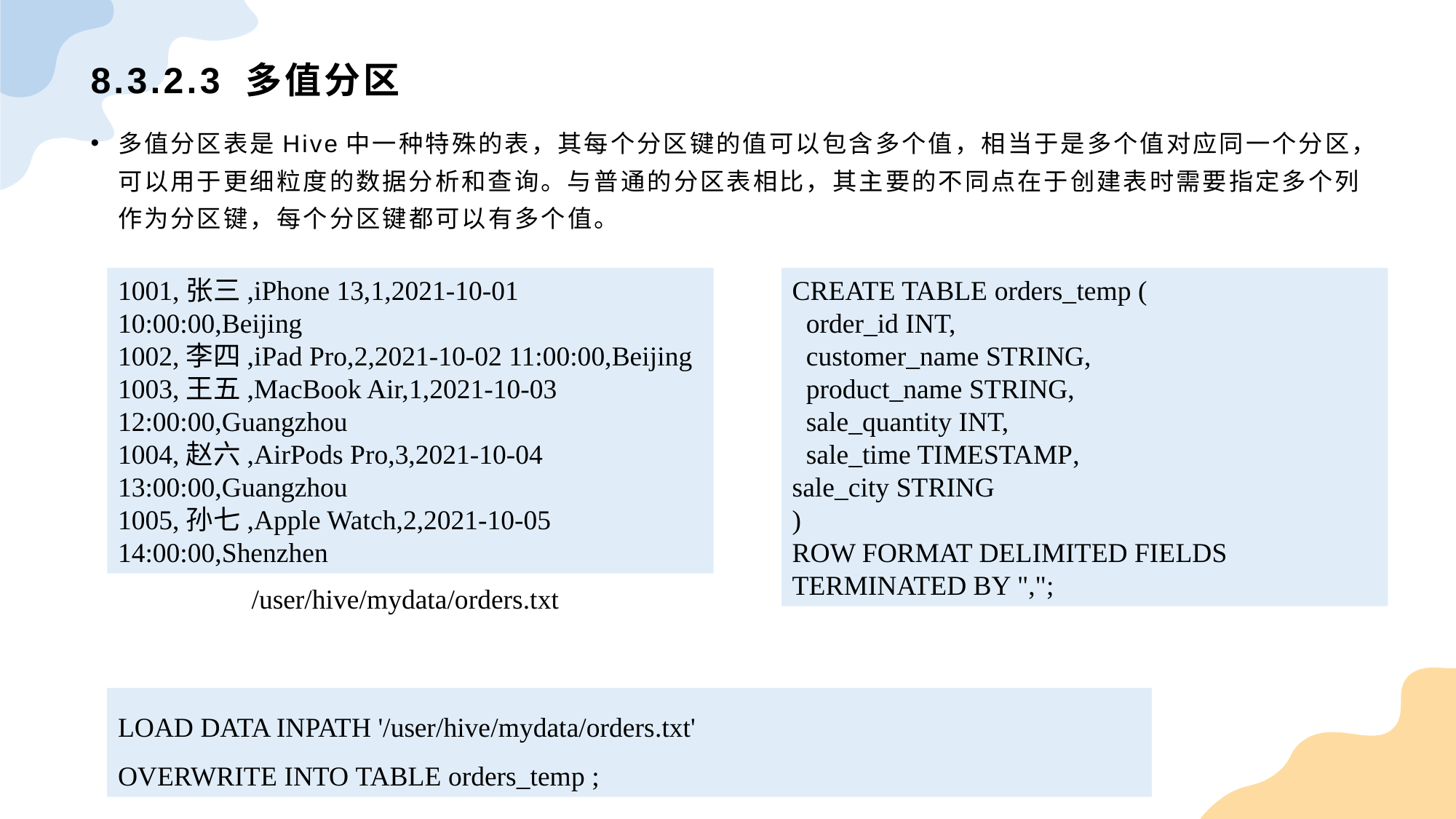

# 8.3.2.3 多值分区
多值分区表是Hive中一种特殊的表，其每个分区键的值可以包含多个值，相当于是多个值对应同一个分区，可以用于更细粒度的数据分析和查询。与普通的分区表相比，其主要的不同点在于创建表时需要指定多个列作为分区键，每个分区键都可以有多个值。
1001,张三,iPhone 13,1,2021-10-01 10:00:00,Beijing
1002,李四,iPad Pro,2,2021-10-02 11:00:00,Beijing
1003,王五,MacBook Air,1,2021-10-03 12:00:00,Guangzhou
1004,赵六,AirPods Pro,3,2021-10-04 13:00:00,Guangzhou
1005,孙七,Apple Watch,2,2021-10-05 14:00:00,Shenzhen
CREATE TABLE orders_temp (
  order_id INT,
  customer_name STRING,
  product_name STRING,
  sale_quantity INT,
  sale_time TIMESTAMP,
sale_city STRING
)
ROW FORMAT DELIMITED FIELDS TERMINATED BY ",";
/user/hive/mydata/orders.txt
LOAD DATA INPATH '/user/hive/mydata/orders.txt'
OVERWRITE INTO TABLE orders_temp ;